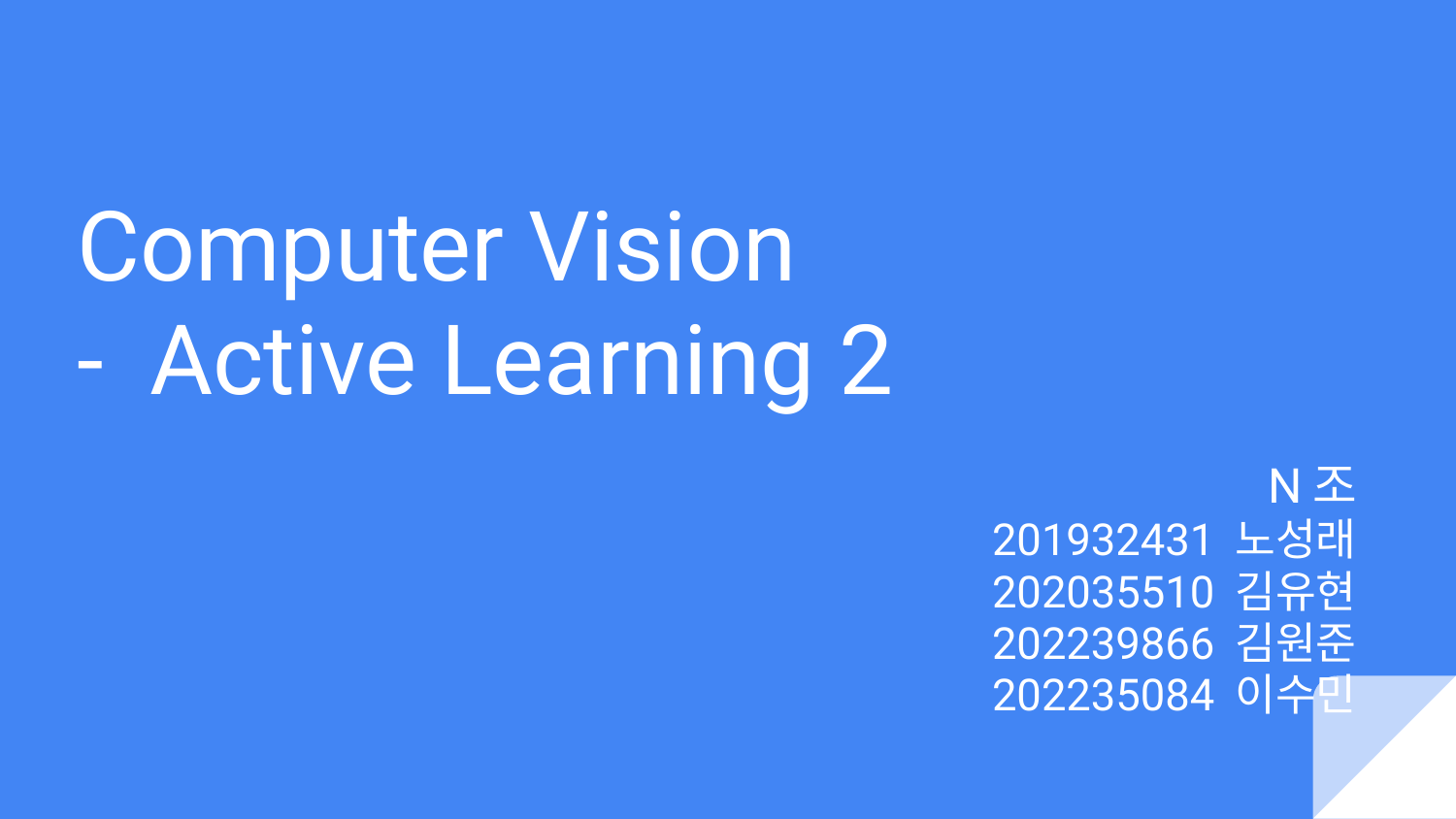

# Computer Vision
Active Learning 2
N조
201932431 노성래
202035510 김유현
202239866 김원준
202235084 이수민